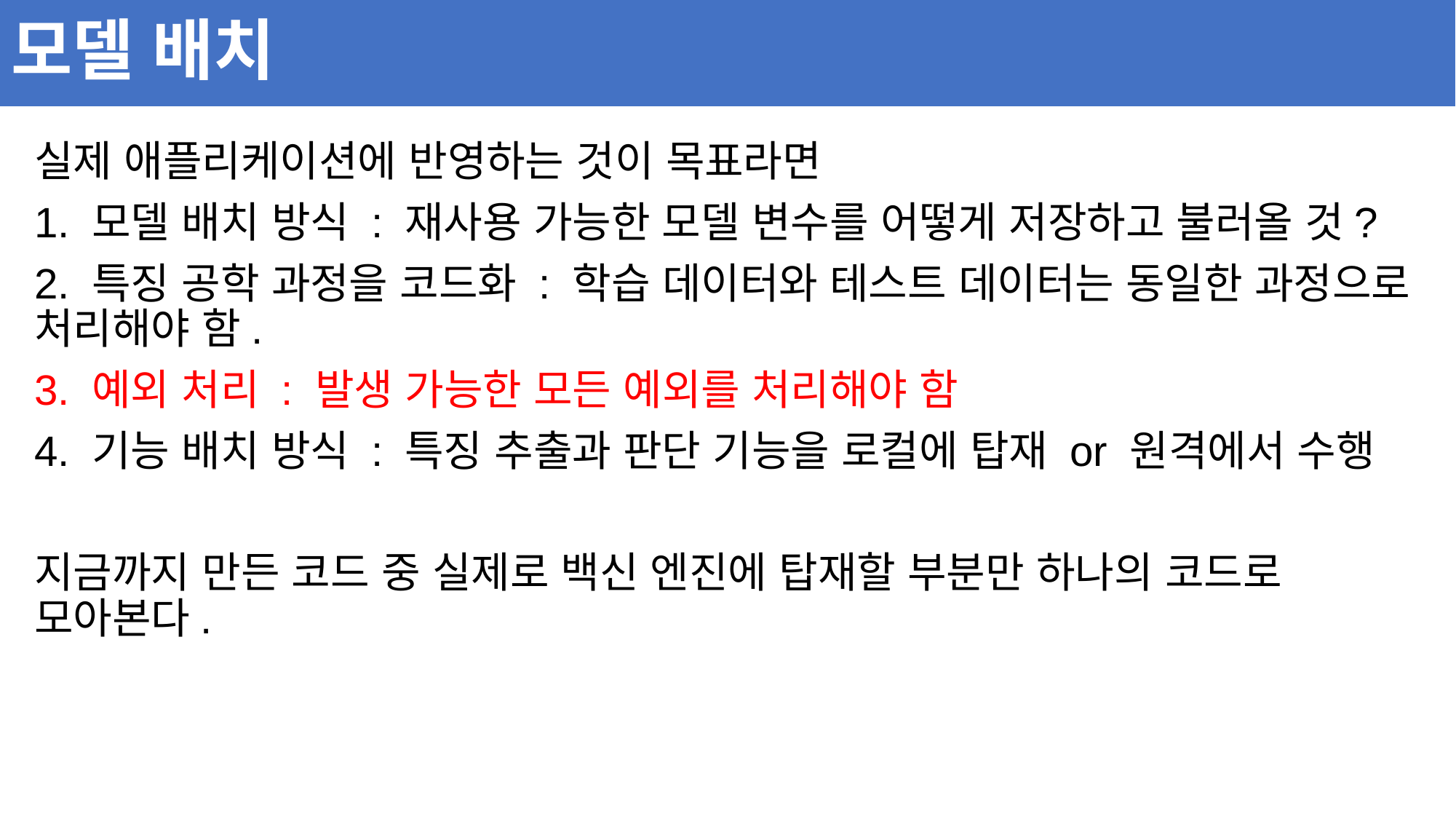

# 모델 배치
실제 애플리케이션에 반영하는 것이 목표라면
1. 모델 배치 방식 : 재사용 가능한 모델 변수를 어떻게 저장하고 불러올 것?
2. 특징 공학 과정을 코드화 : 학습 데이터와 테스트 데이터는 동일한 과정으로 처리해야 함.
3. 예외 처리 : 발생 가능한 모든 예외를 처리해야 함
4. 기능 배치 방식 : 특징 추출과 판단 기능을 로컬에 탑재 or 원격에서 수행

지금까지 만든 코드 중 실제로 백신 엔진에 탑재할 부분만 하나의 코드로 모아본다.